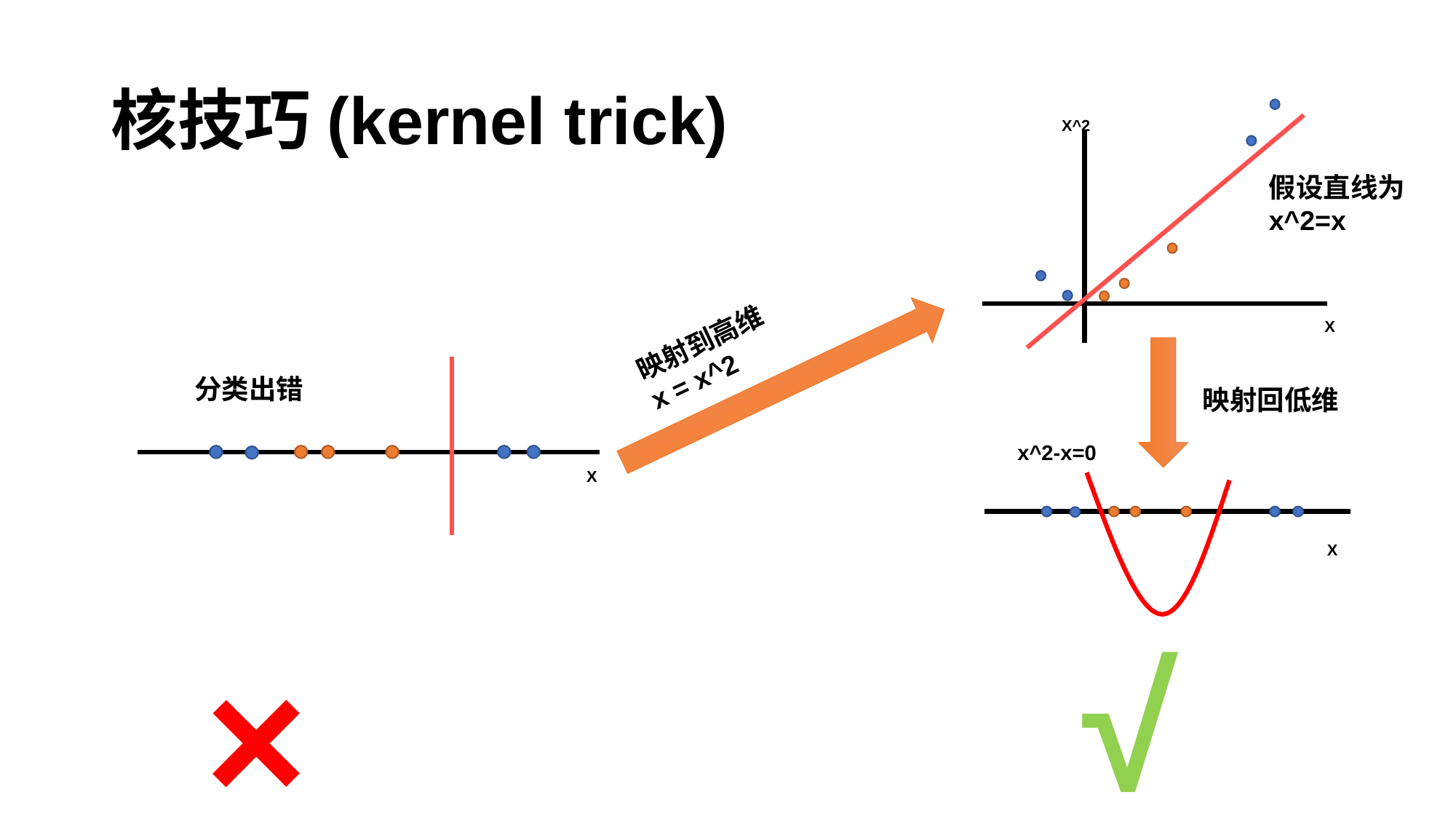

# 核技巧(kernel trick)

X^2

假设直线为x^2=x

X
映射到高维
x = x^2

分类出错
映射回低维

x^2-x=0

X

X
√
×